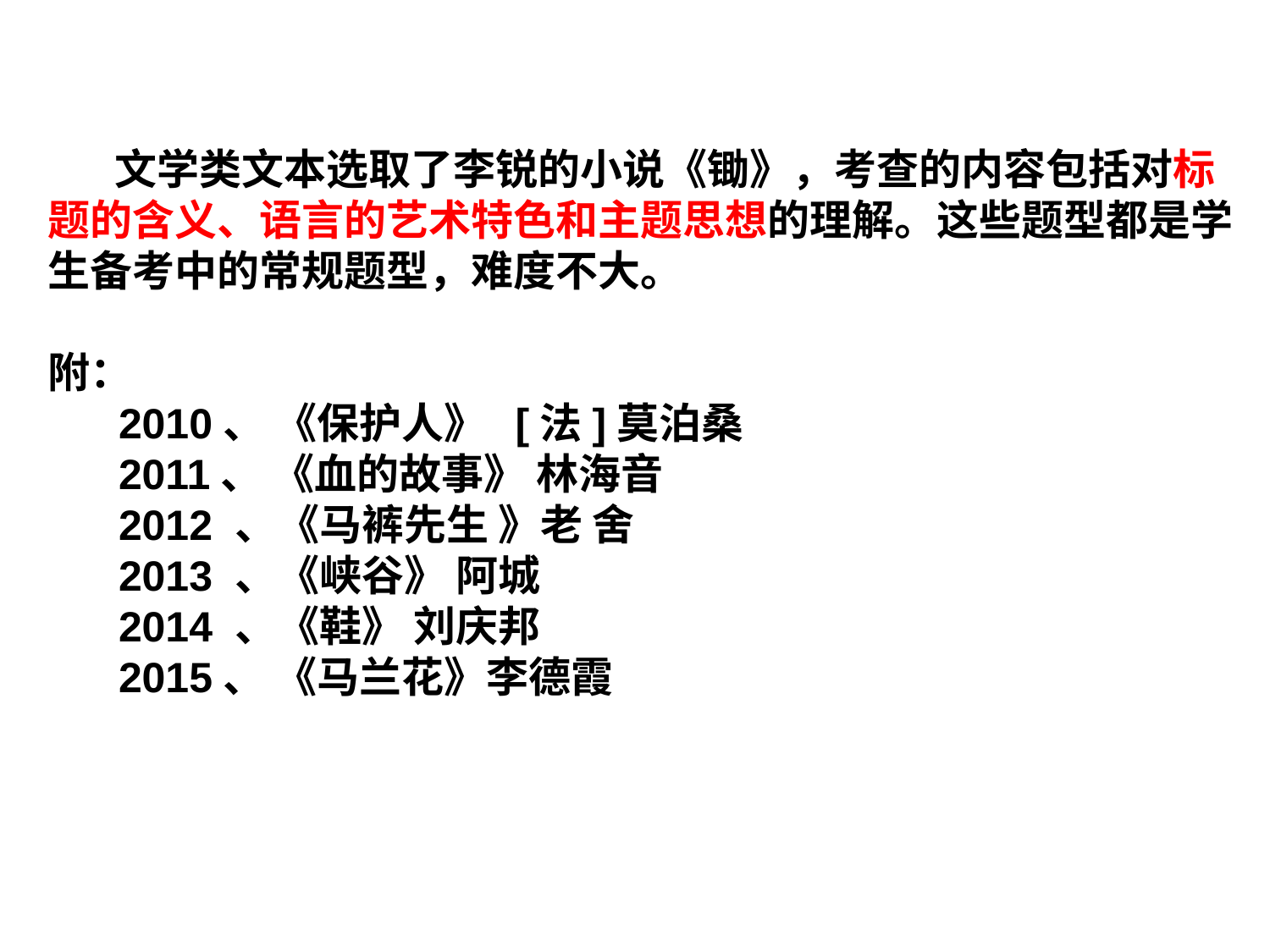

文学类文本选取了李锐的小说《锄》，考查的内容包括对标题的含义、语言的艺术特色和主题思想的理解。这些题型都是学生备考中的常规题型，难度不大。

附：
      2010、 《保护人》  [法]莫泊桑
      2011、 《血的故事》 林海音
      2012 、《马裤先生 》老 舍
      2013 、《峡谷》 阿城
      2014 、《鞋》 刘庆邦
      2015、 《马兰花》李德霞